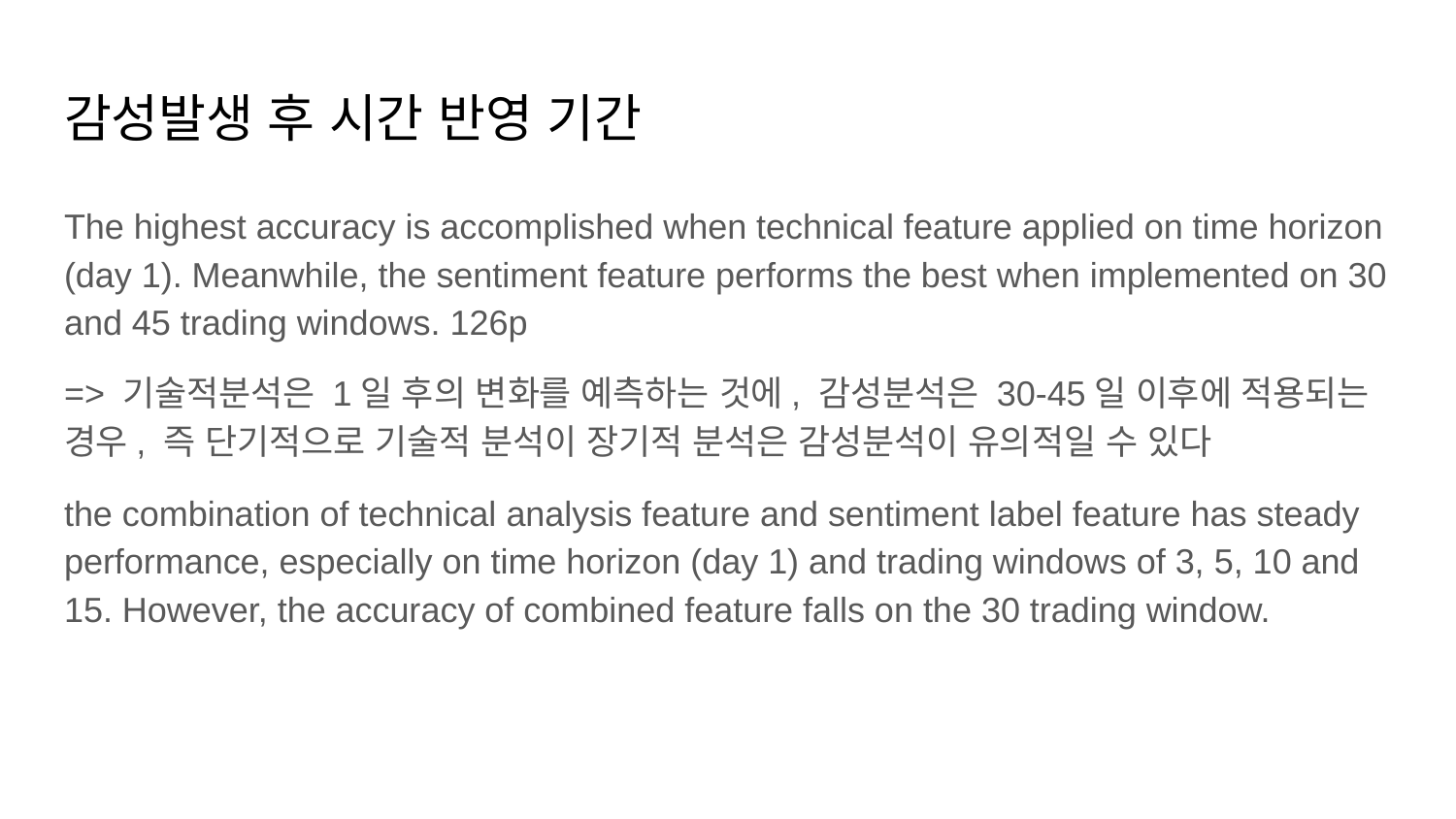

# 감성발생 후 시간 반영 기간
The highest accuracy is accomplished when technical feature applied on time horizon (day 1). Meanwhile, the sentiment feature performs the best when implemented on 30 and 45 trading windows. 126p
=> 기술적분석은 1일 후의 변화를 예측하는 것에, 감성분석은 30-45일 이후에 적용되는 경우, 즉 단기적으로 기술적 분석이 장기적 분석은 감성분석이 유의적일 수 있다
the combination of technical analysis feature and sentiment label feature has steady performance, especially on time horizon (day 1) and trading windows of 3, 5, 10 and 15. However, the accuracy of combined feature falls on the 30 trading window.